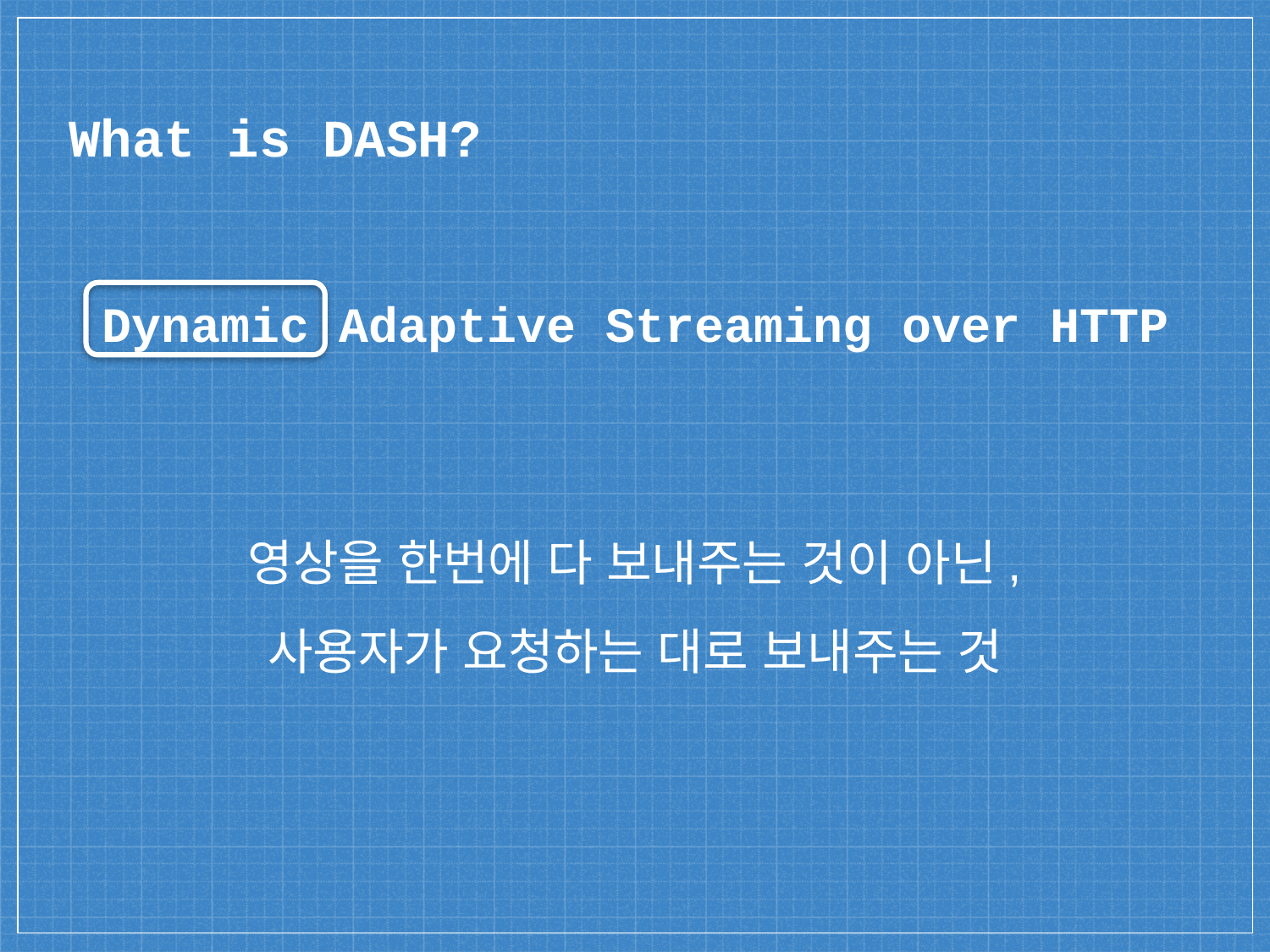

# What is DASH?

Dynamic Adaptive Streaming over HTTP

영상을 한번에 다 보내주는 것이 아닌,
사용자가 요청하는 대로 보내주는 것